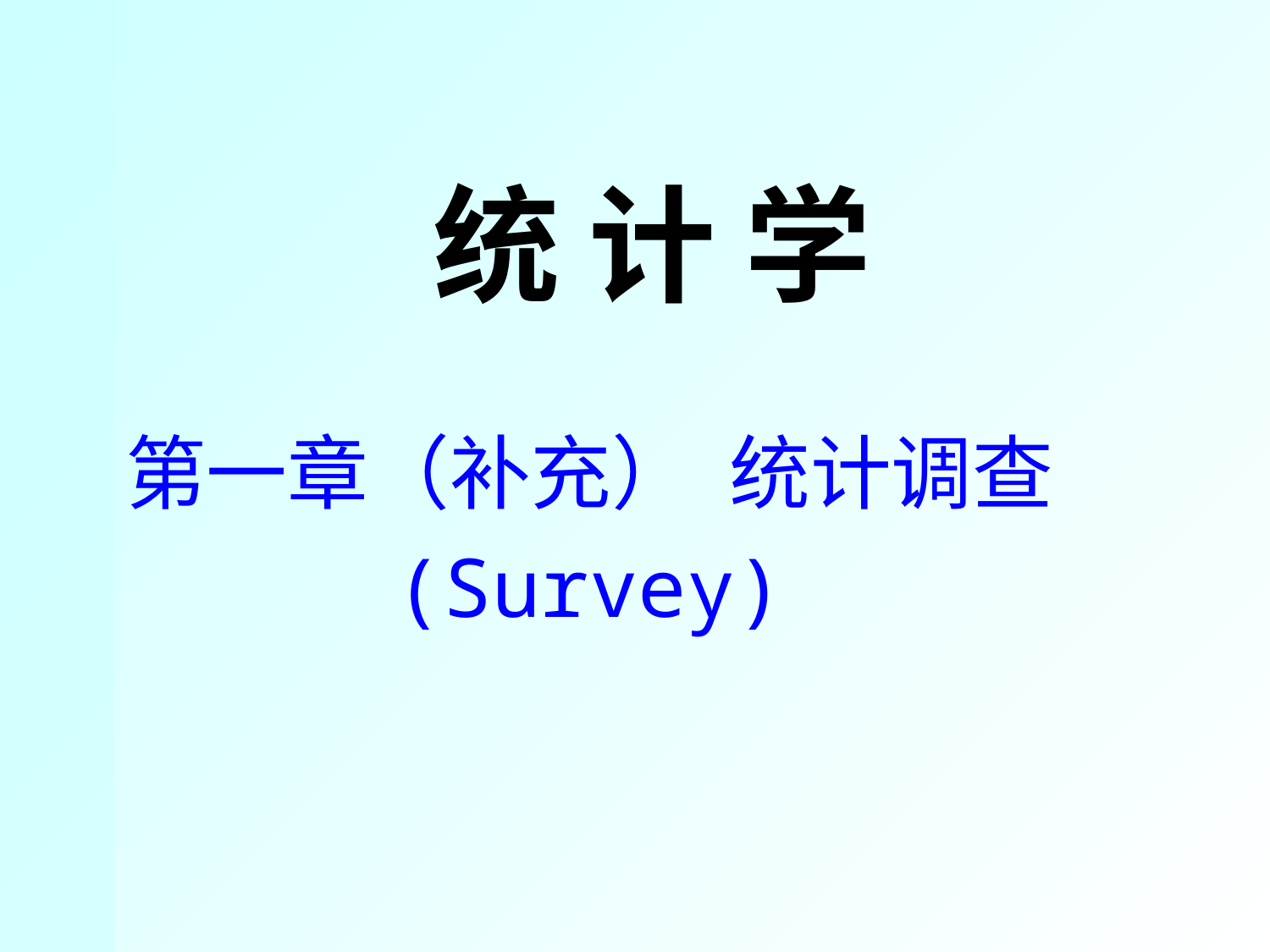

# 统 计 学
第一章（补充）  统计调查
(Survey)